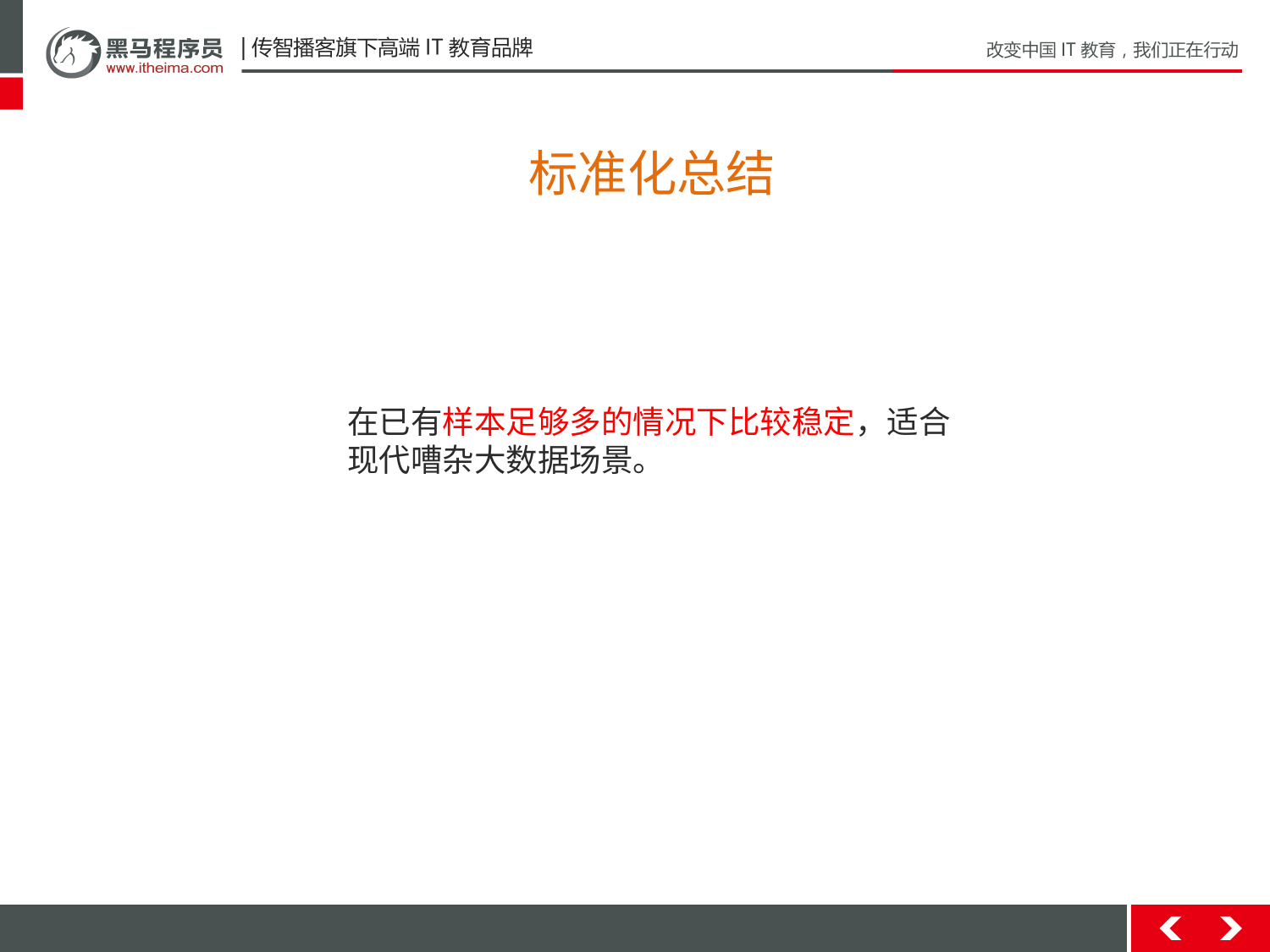

标准化总结
在已有样本足够多的情况下比较稳定，适合现代嘈杂大数据场景。